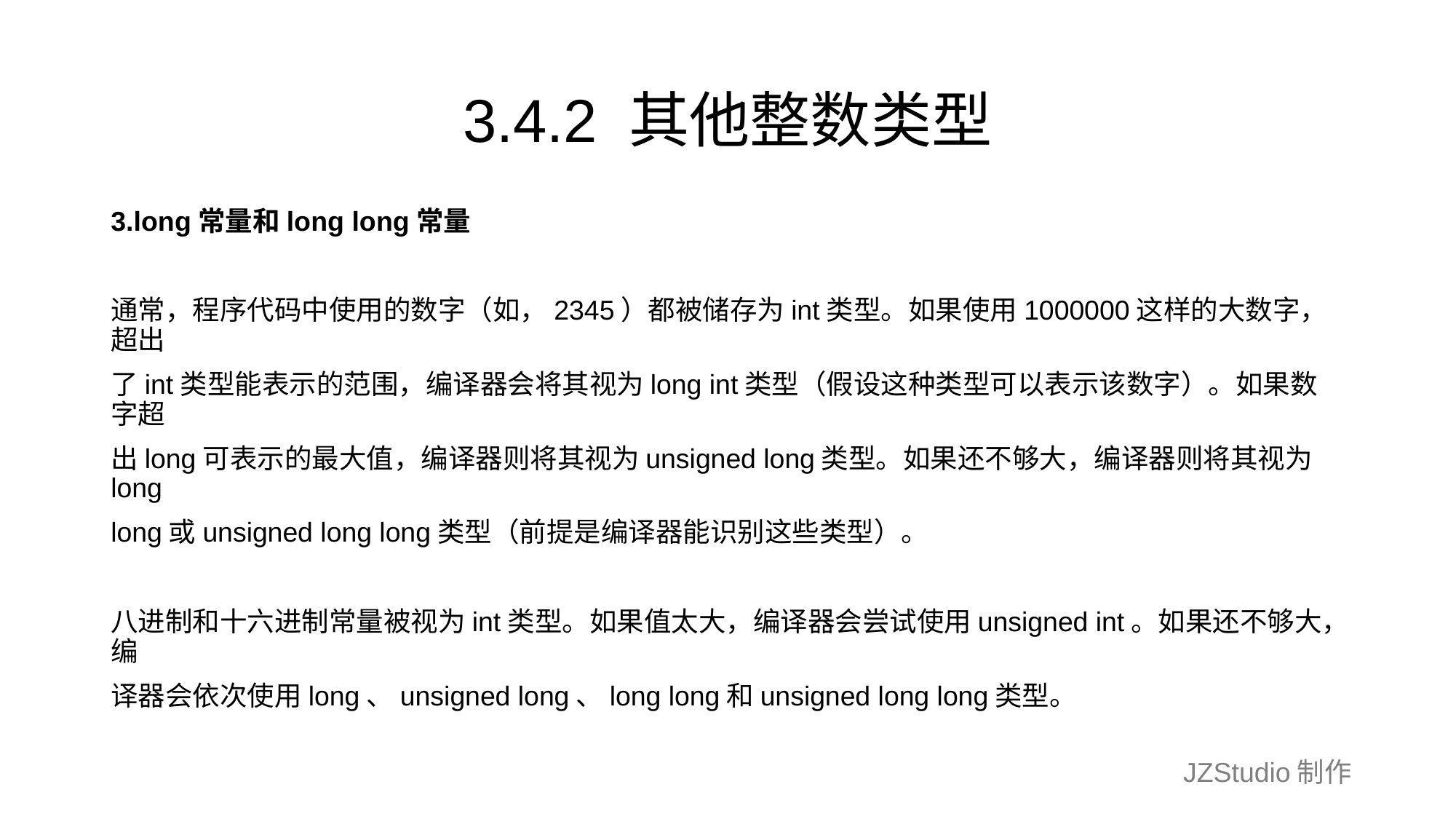

# 3.4.2 其他整数类型
3.long常量和long long常量

通常，程序代码中使用的数字（如，2345）都被储存为int类型。如果使用1000000这样的大数字，超出
了int类型能表示的范围，编译器会将其视为long int类型（假设这种类型可以表示该数字）。如果数字超
出long可表示的最大值，编译器则将其视为unsigned long类型。如果还不够大，编译器则将其视为long
long或unsigned long long类型（前提是编译器能识别这些类型）。

八进制和十六进制常量被视为int类型。如果值太大，编译器会尝试使用unsigned int。如果还不够大，编
译器会依次使用long、unsigned long、long long和unsigned long long类型。